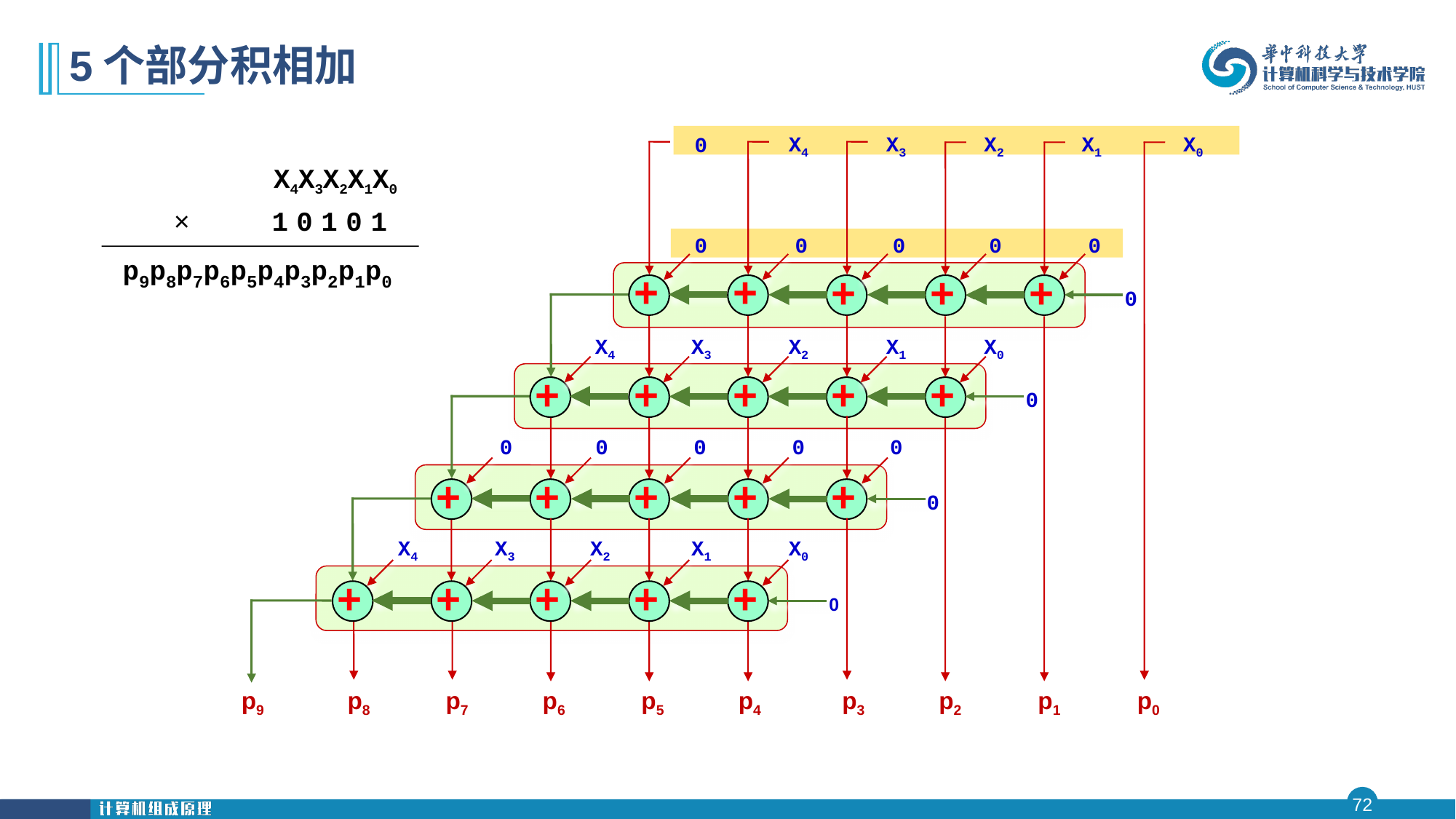

# 5个部分积相加
0
X4
X3
X2
X1
X0

X4X3X2X1X0
 ×     1404140414
0
0
0
0
0
 p9p8p7p6p5p4p3p2p1p0

+
+
+
+
+
0

X4
X3
X2
X1
X0

+
+
+
+
+
0

0
0
0
0
0

+
+
+
+
+
0

X4
X3
X2
X1
X0

+
+
+
+
+

0

p9
p8
   p7
  p6
p5
p4
 p3
  p2
  p1
p0